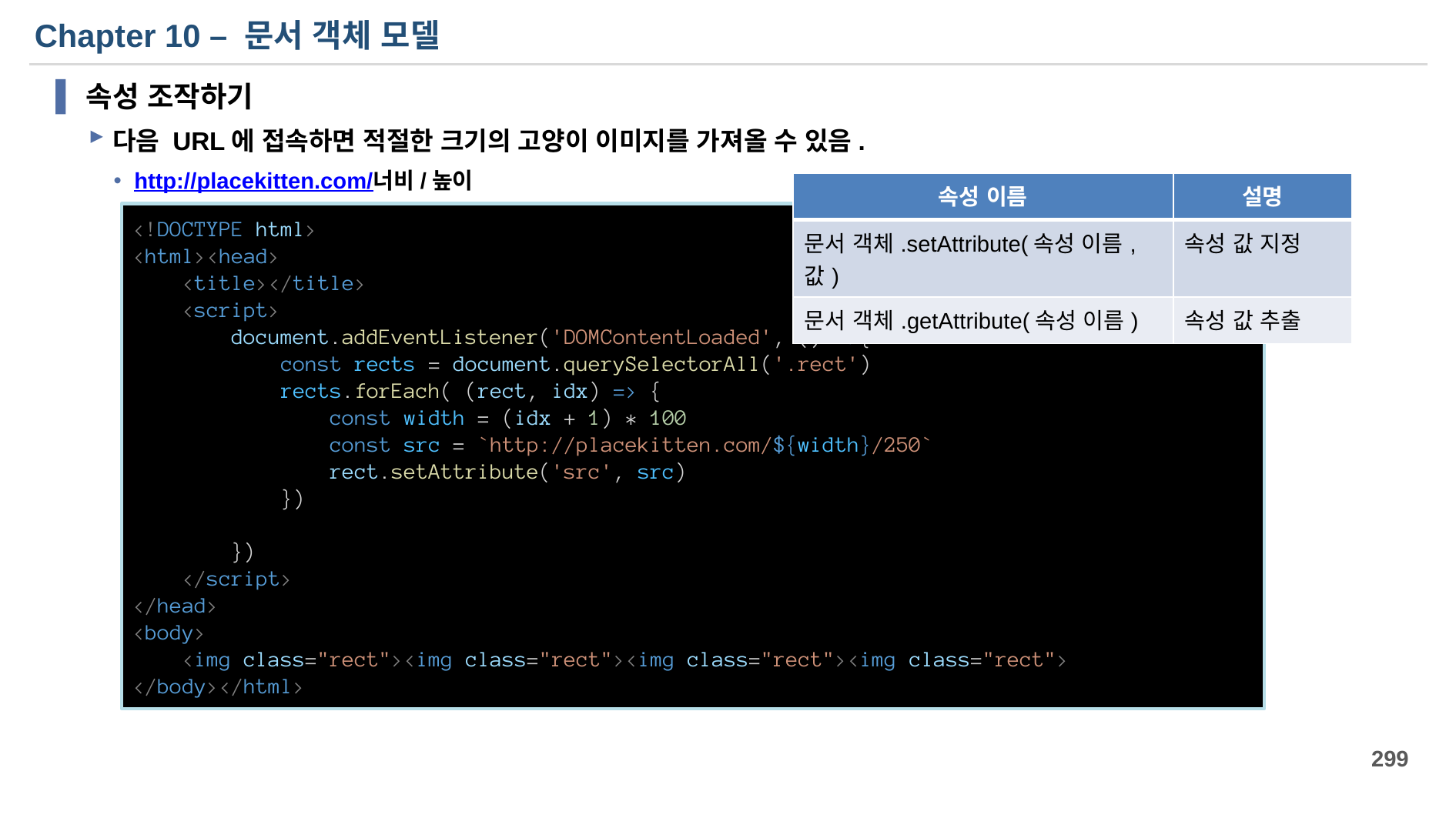

# Chapter 10 – 문서 객체 모델
속성 조작하기
다음 URL에 접속하면 적절한 크기의 고양이 이미지를 가져올 수 있음.
http://placekitten.com/너비/높이

| 속성 이름 | 설명 |
| --- | --- |
| 문서 객체.setAttribute(속성 이름, 값) | 속성 값 지정 |
| 문서 객체.getAttribute(속성 이름) | 속성 값 추출 |
<!DOCTYPE html>
<html><head>
    <title></title>
    <script>
        document.addEventListener('DOMContentLoaded', () =>{
            const rects = document.querySelectorAll('.rect')
            rects.forEach( (rect, idx) => {
                const width = (idx + 1) * 100
                const src = `http://placekitten.com/${width}/250`
                rect.setAttribute('src', src)
            })

        })
    </script>
</head>
<body>
    <img class="rect"><img class="rect"><img class="rect"><img class="rect">
</body></html>
299